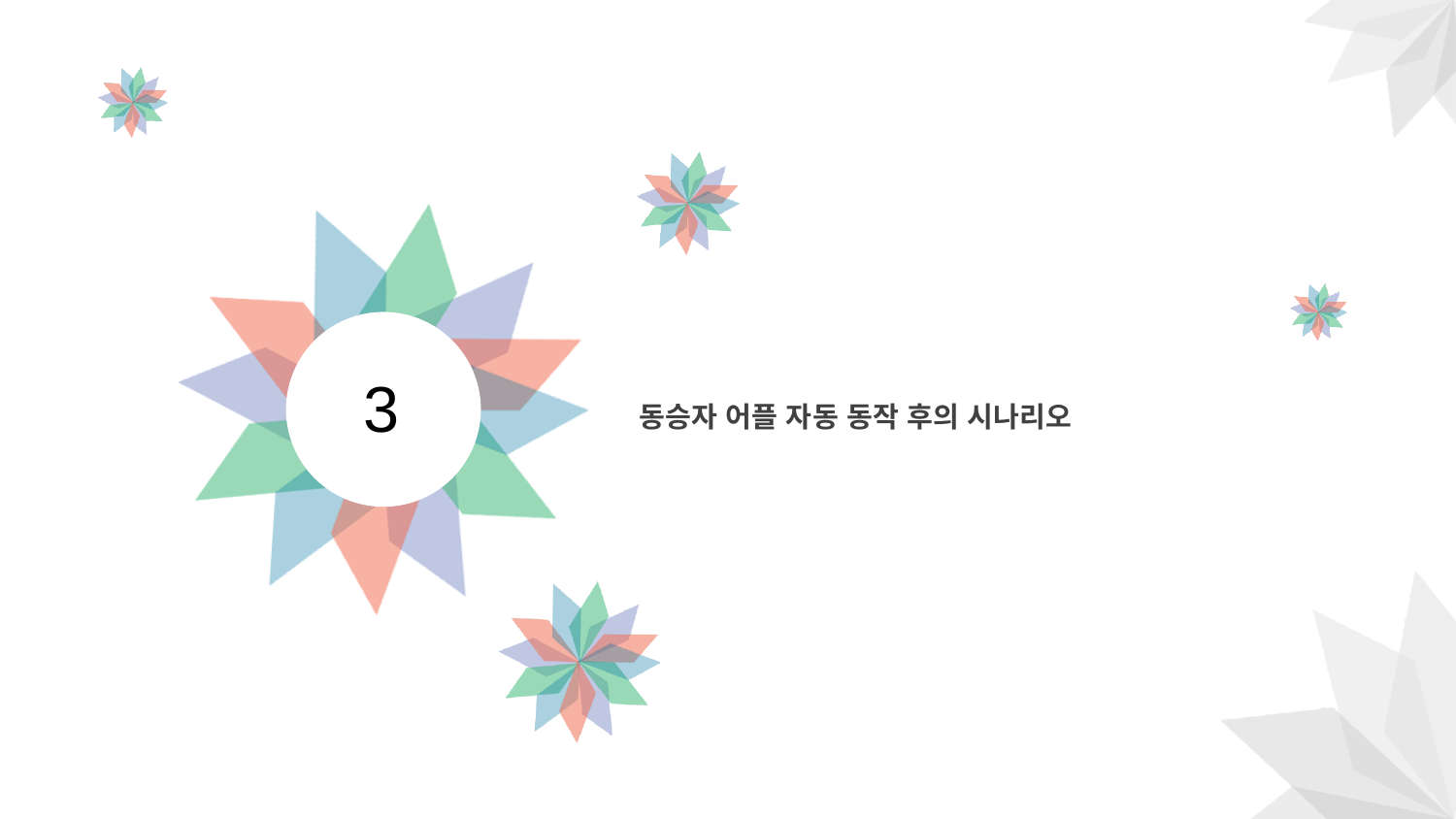

3
동승자 어플 자동 동작 후의 시나리오